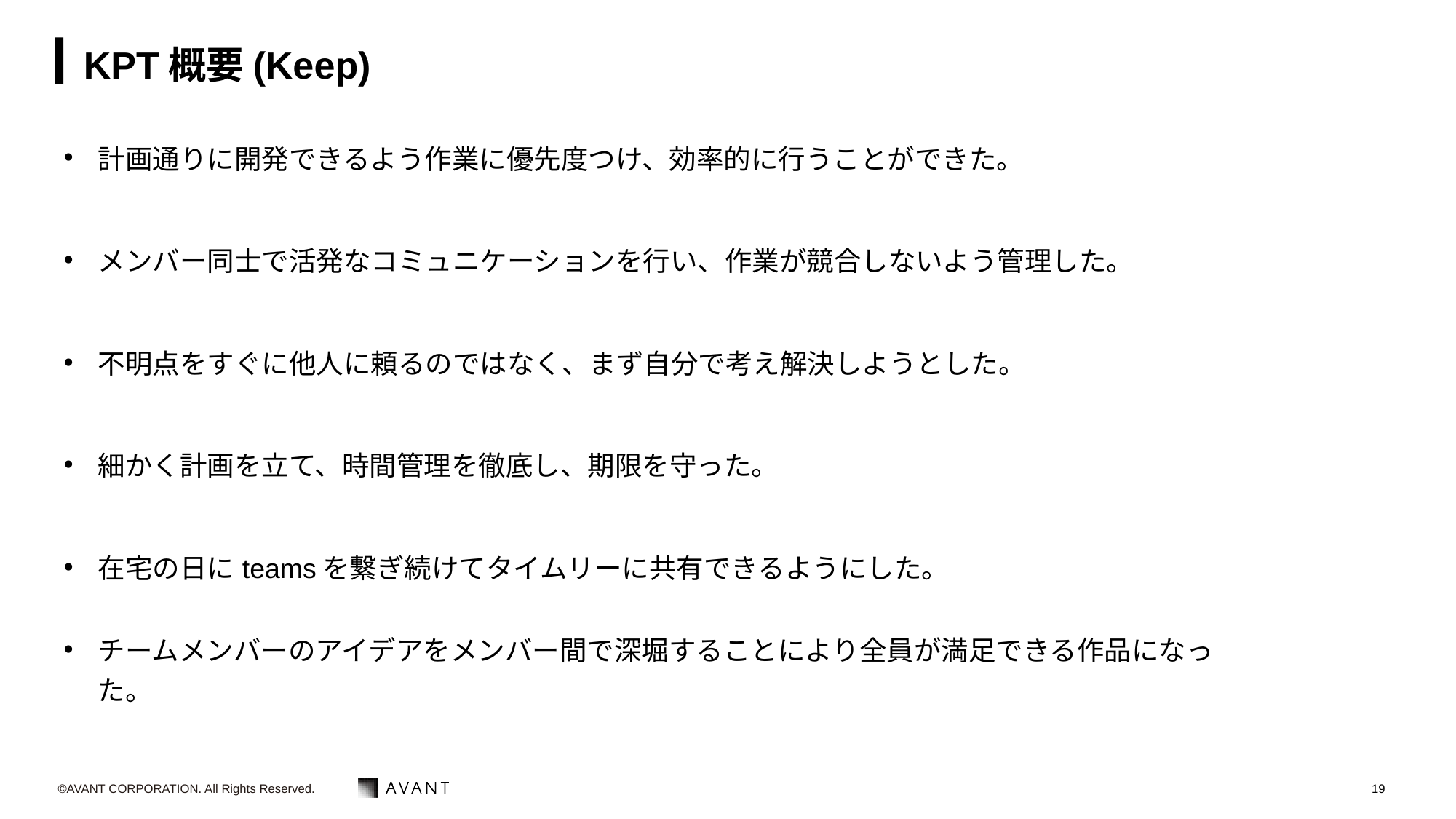

# KPT概要(Keep)
| 計画通りに開発できるよう作業に優先度つけ、効率的に行うことができた。 |
| --- |
| メンバー同士で活発なコミュニケーションを行い、作業が競合しないよう管理した。 |
| 不明点をすぐに他人に頼るのではなく、まず自分で考え解決しようとした。 |
| 細かく計画を立て、時間管理を徹底し、期限を守った。 |
| 在宅の日にteamsを繋ぎ続けてタイムリーに共有できるようにした。 |
| チームメンバーのアイデアをメンバー間で深堀することにより全員が満足できる作品になった。 |